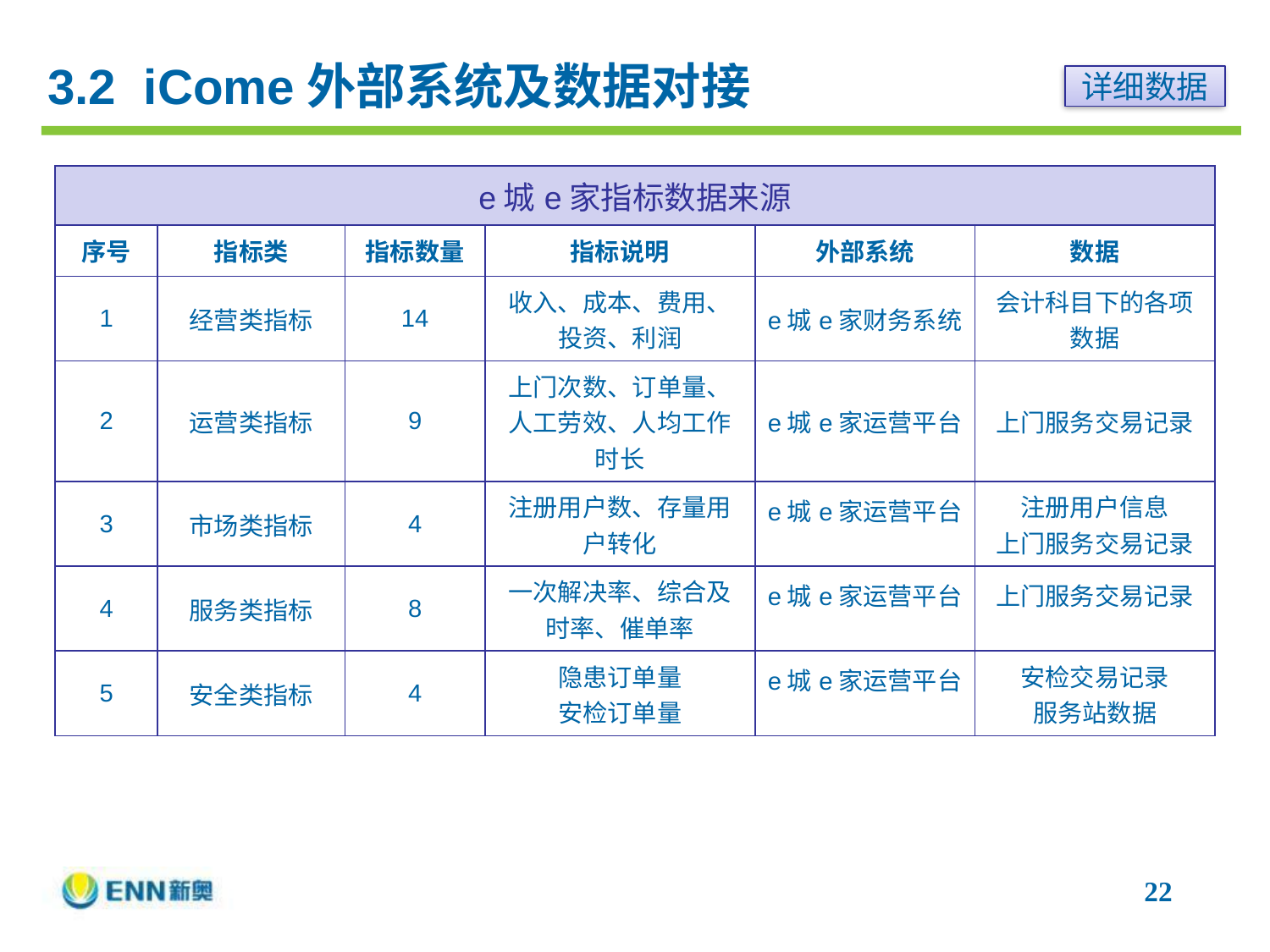

3.2  iCome外部系统及数据对接
详细数据
| e城e家指标数据来源 |  |  |  |  |  |
| --- | --- | --- | --- | --- | --- |
| 序号 | 指标类 | 指标数量 | 指标说明 | 外部系统 | 数据 |
| 1 | 经营类指标 | 14 | 收入、成本、费用、投资、利润 | e城e家财务系统 | 会计科目下的各项数据 |
| 2 | 运营类指标 | 9 | 上门次数、订单量、人工劳效、人均工作时长 | e城e家运营平台 | 上门服务交易记录 |
| 3 | 市场类指标 | 4 | 注册用户数、存量用户转化 | e城e家运营平台 | 注册用户信息 上门服务交易记录 |
| 4 | 服务类指标 | 8 | 一次解决率、综合及时率、催单率 | e城e家运营平台 | 上门服务交易记录 |
| 5 | 安全类指标 | 4 | 隐患订单量 安检订单量 | e城e家运营平台 | 安检交易记录 服务站数据 |
22